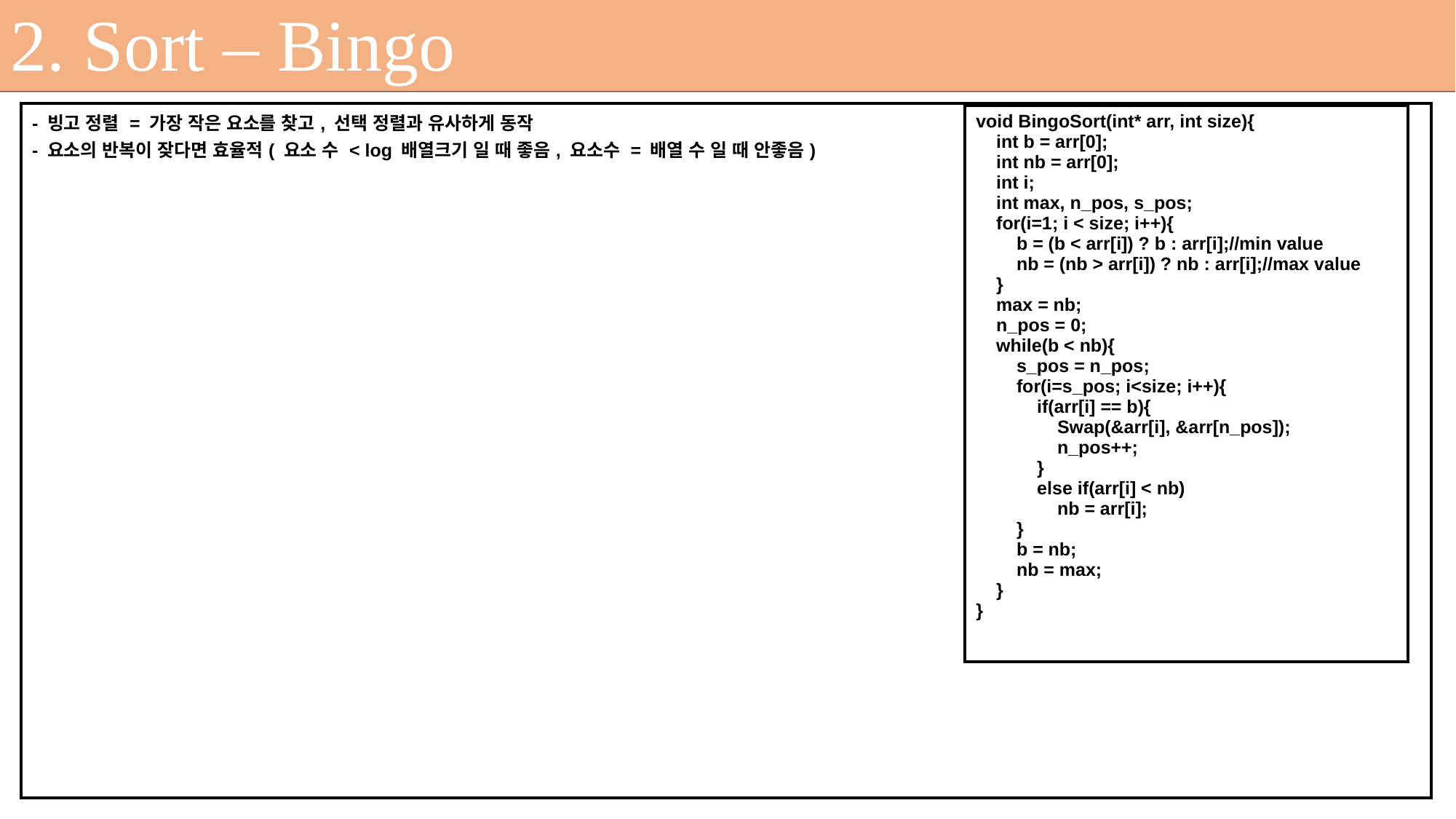

2. Sort – Bingo
| - 빙고 정렬 = 가장 작은 요소를 찾고, 선택 정렬과 유사하게 동작 - 요소의 반복이 잦다면 효율적( 요소 수 < log 배열크기 일 때 좋음, 요소수 = 배열 수 일 때 안좋음) |
| --- |
| void BingoSort(int\* arr, int size){     int b = arr[0];     int nb = arr[0];     int i;     int max, n\_pos, s\_pos;     for(i=1; i < size; i++){         b = (b < arr[i]) ? b : arr[i];//min value         nb = (nb > arr[i]) ? nb : arr[i];//max value     }     max = nb;     n\_pos = 0;     while(b < nb){         s\_pos = n\_pos;         for(i=s\_pos; i<size; i++){             if(arr[i] == b){                 Swap(&arr[i], &arr[n\_pos]);                 n\_pos++;             }             else if(arr[i] < nb)                 nb = arr[i];         }         b = nb;         nb = max;     } } |
| --- |